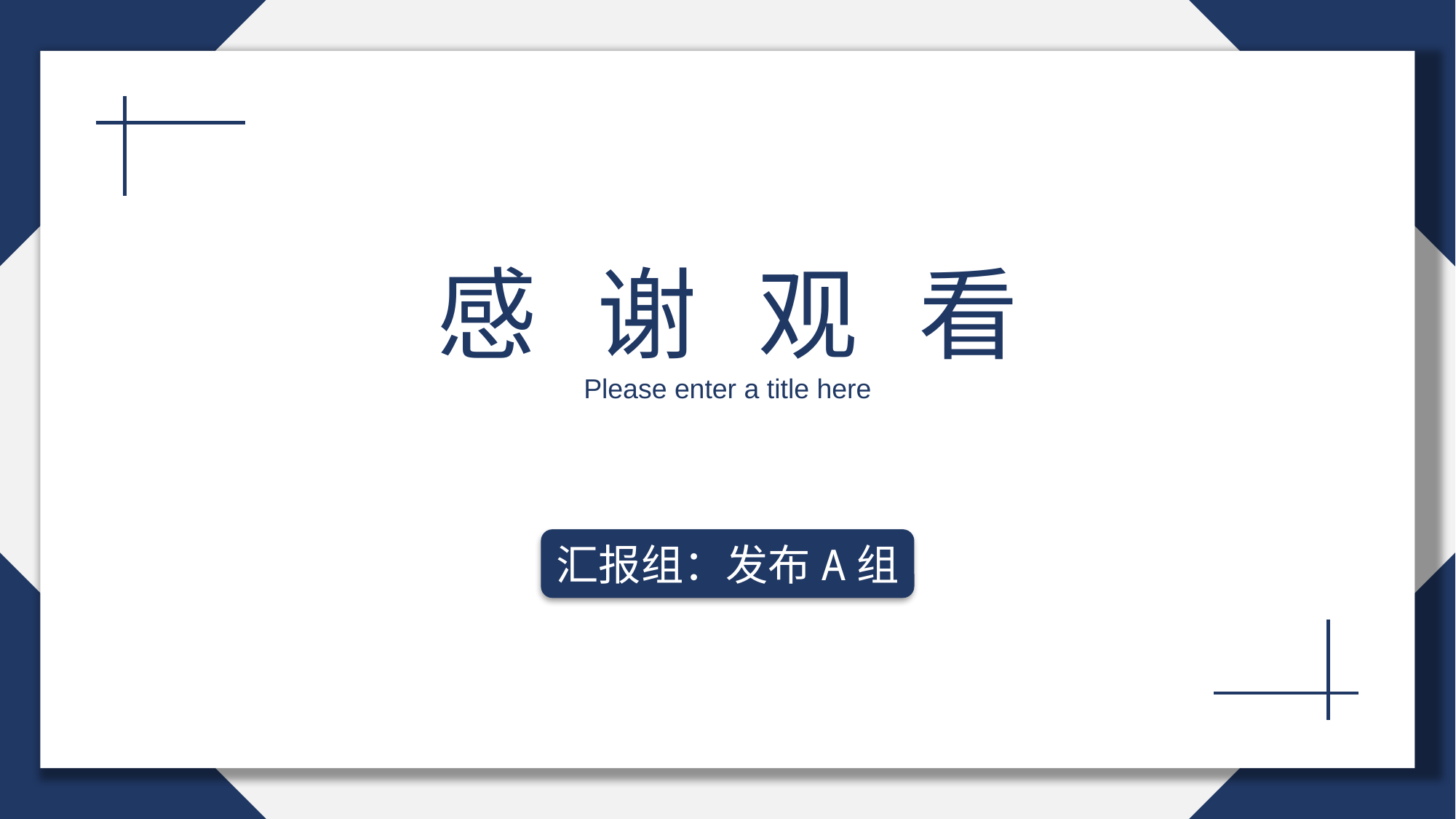

感谢观看
Please enter a title here
汇报组：发布A组